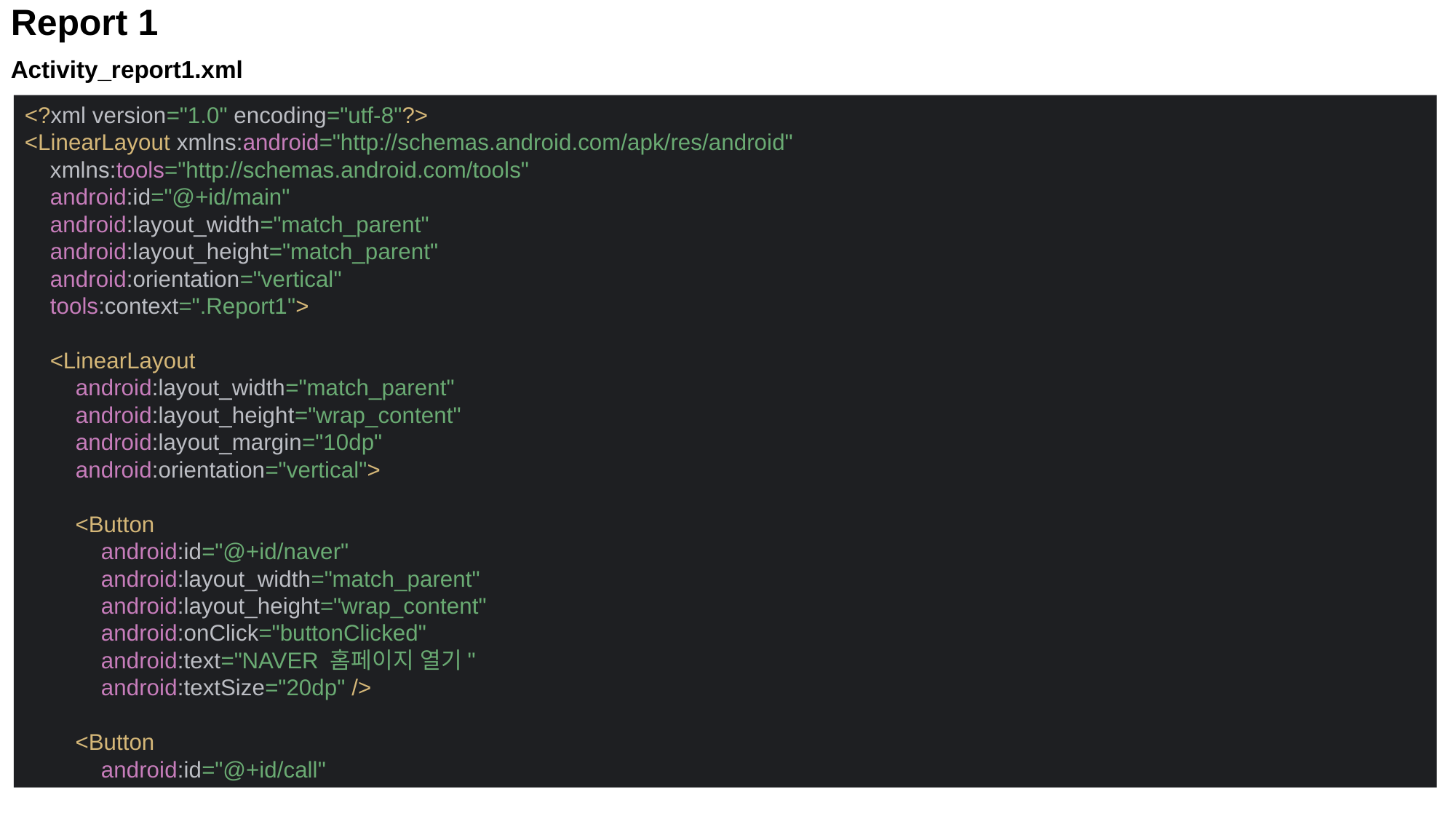

Report 1
Activity_report1.xml
<?xml version="1.0" encoding="utf-8"?>
<LinearLayout xmlns:android="http://schemas.android.com/apk/res/android"
    xmlns:tools="http://schemas.android.com/tools"
    android:id="@+id/main"
    android:layout_width="match_parent"
    android:layout_height="match_parent"
    android:orientation="vertical"
    tools:context=".Report1">
    <LinearLayout
        android:layout_width="match_parent"
        android:layout_height="wrap_content"
        android:layout_margin="10dp"
        android:orientation="vertical">
        <Button
            android:id="@+id/naver"
            android:layout_width="match_parent"
            android:layout_height="wrap_content"
            android:onClick="buttonClicked"
            android:text="NAVER 홈페이지 열기"
            android:textSize="20dp" />
        <Button
            android:id="@+id/call"